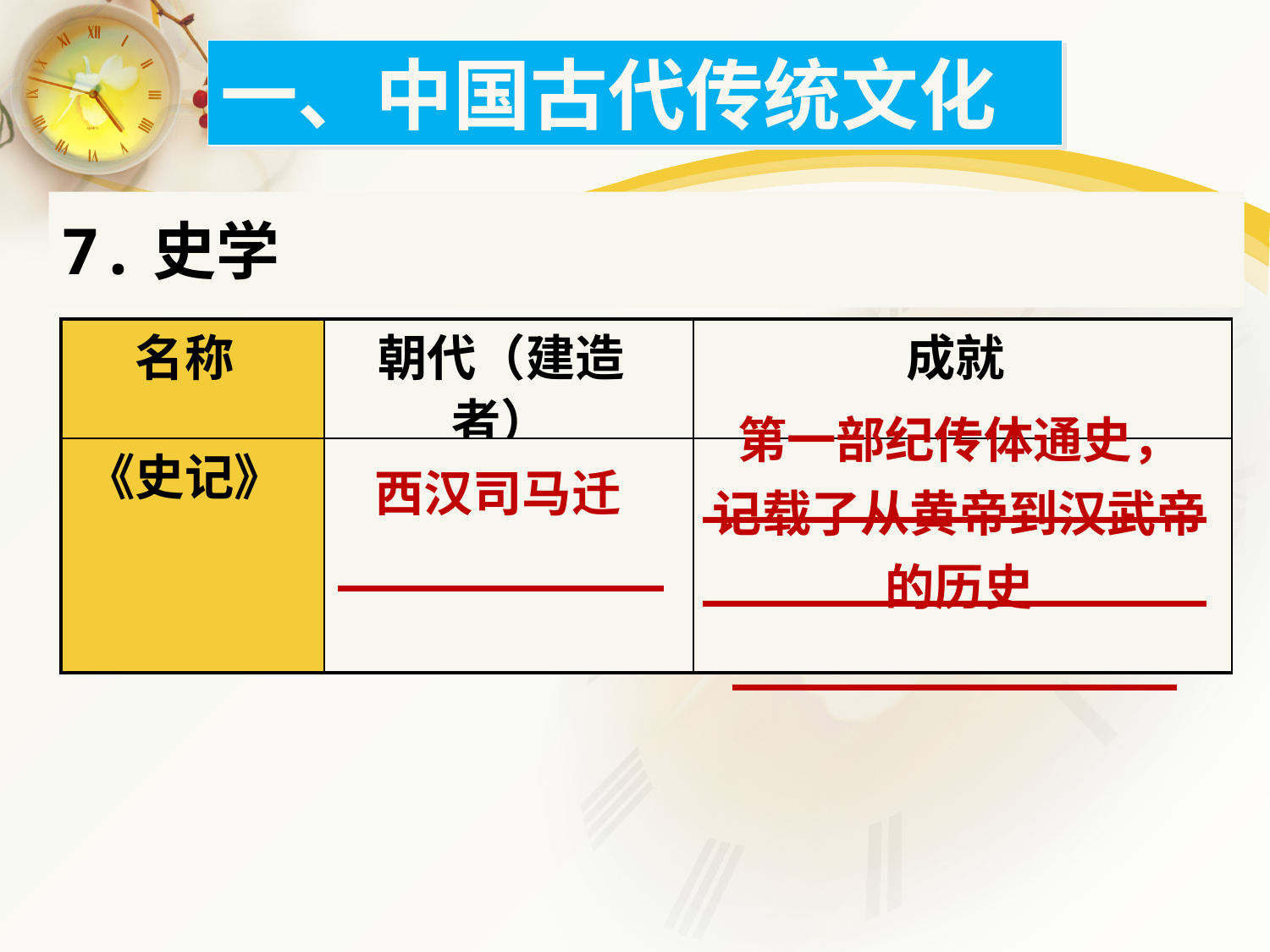

一、中国古代传统文化
7.史学
| 名称 | 朝代（建造者） | 成就 |
| --- | --- | --- |
| 《史记》 | \_\_\_\_\_\_\_\_\_\_\_ | \_\_\_\_\_\_\_\_\_\_\_\_\_\_\_\_\_\_\_\_\_\_\_\_\_\_\_\_\_\_\_\_\_\_\_\_\_\_\_\_\_\_\_\_\_\_\_\_\_ |
第一部纪传体通史，
记载了从黄帝到汉武帝
的历史
西汉司马迁